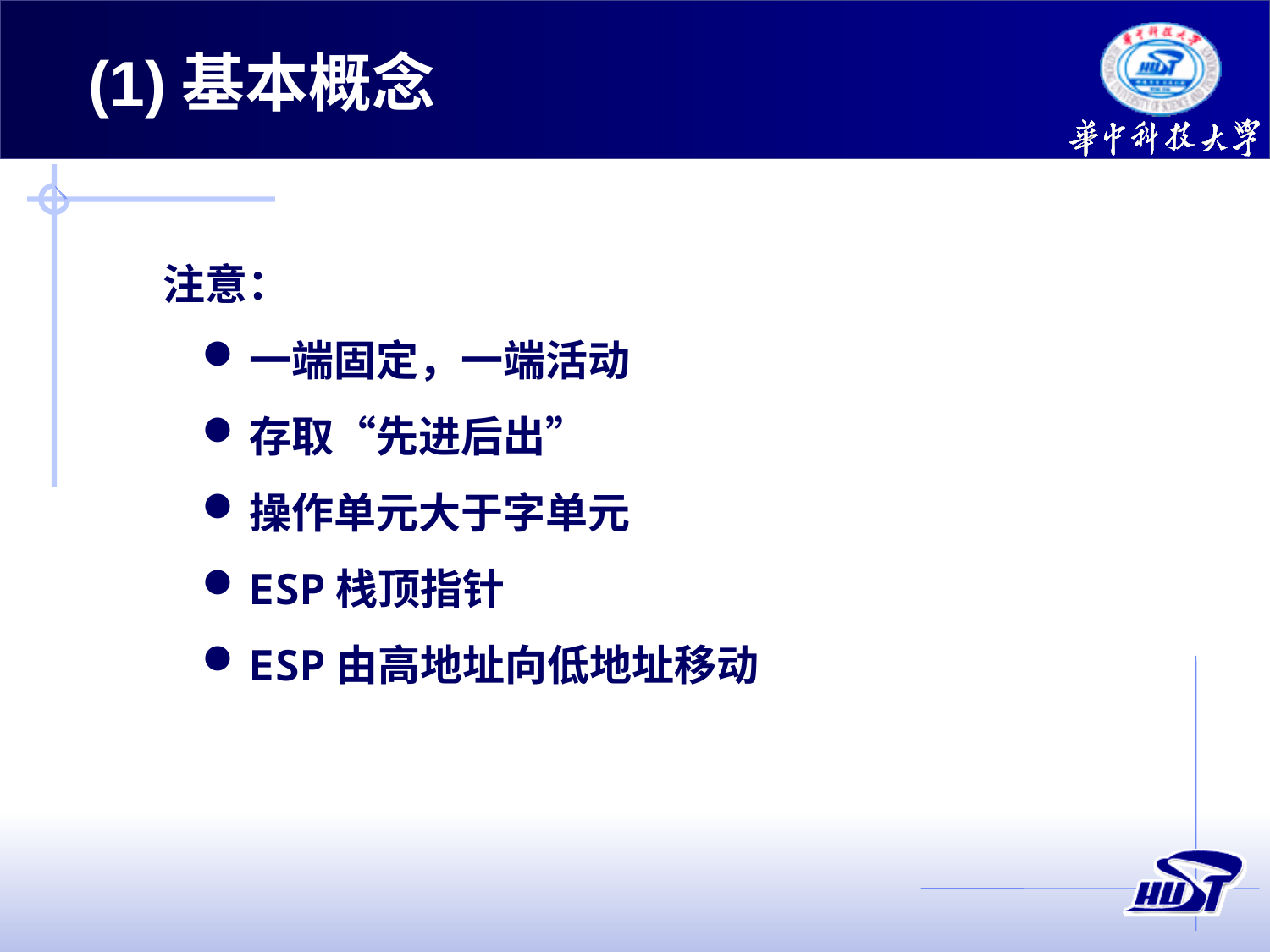

(1)基本概念
注意：
一端固定，一端活动
存取“先进后出”
操作单元大于字单元
ESP栈顶指针
ESP由高地址向低地址移动